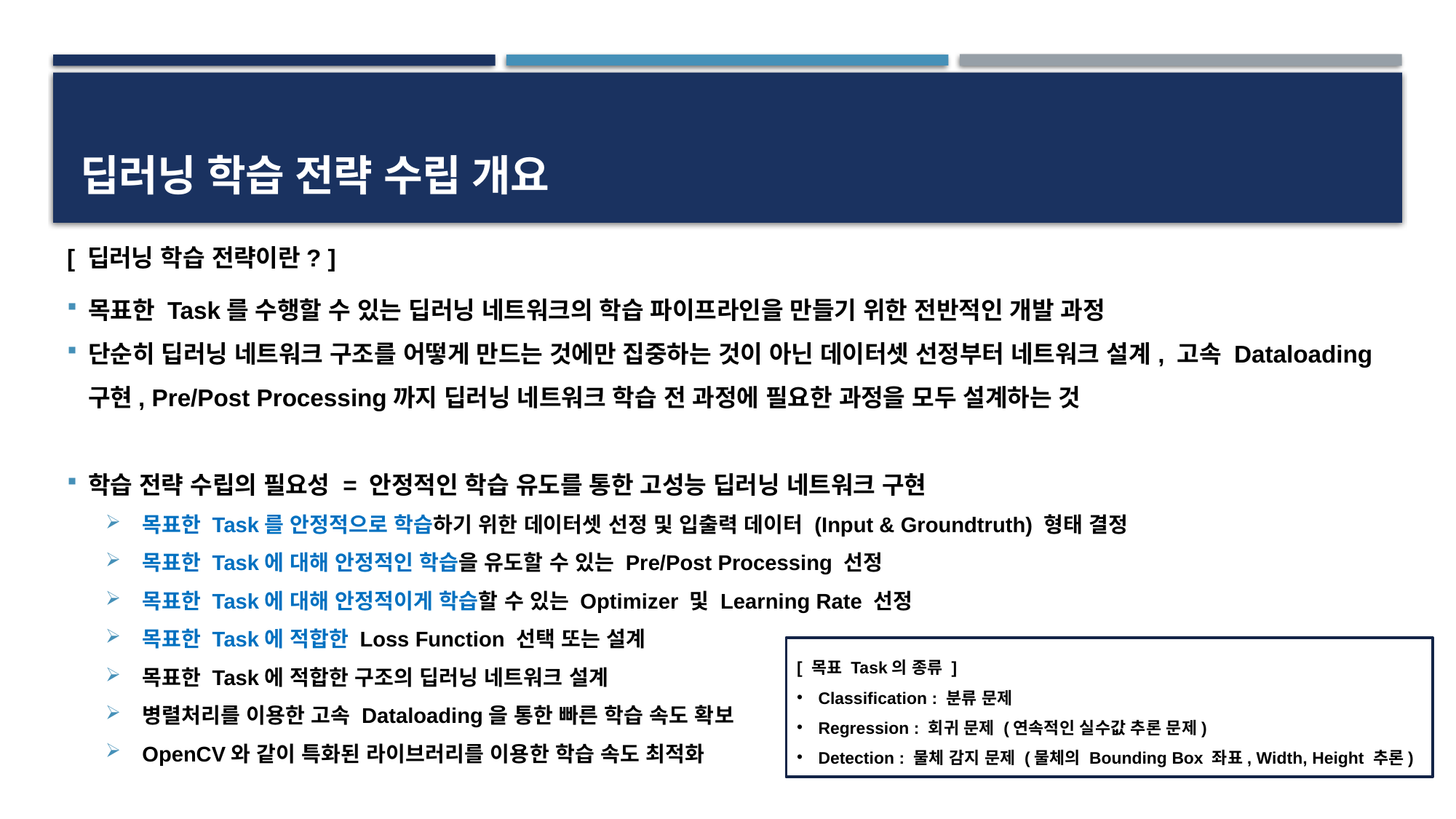

# 딥러닝 학습 전략 수립 개요
[ 딥러닝 학습 전략이란? ]
목표한 Task를 수행할 수 있는 딥러닝 네트워크의 학습 파이프라인을 만들기 위한 전반적인 개발 과정
단순히 딥러닝 네트워크 구조를 어떻게 만드는 것에만 집중하는 것이 아닌 데이터셋 선정부터 네트워크 설계, 고속 Dataloading 구현, Pre/Post Processing까지 딥러닝 네트워크 학습 전 과정에 필요한 과정을 모두 설계하는 것

학습 전략 수립의 필요성 = 안정적인 학습 유도를 통한 고성능 딥러닝 네트워크 구현
목표한 Task를 안정적으로 학습하기 위한 데이터셋 선정 및 입출력 데이터 (Input & Groundtruth) 형태 결정
목표한 Task에 대해 안정적인 학습을 유도할 수 있는 Pre/Post Processing 선정
목표한 Task에 대해 안정적이게 학습할 수 있는 Optimizer 및 Learning Rate 선정
목표한 Task에 적합한 Loss Function 선택 또는 설계
목표한 Task에 적합한 구조의 딥러닝 네트워크 설계
병렬처리를 이용한 고속 Dataloading을 통한 빠른 학습 속도 확보
OpenCV와 같이 특화된 라이브러리를 이용한 학습 속도 최적화
[ 목표 Task의 종류 ]
Classification : 분류 문제
Regression : 회귀 문제 (연속적인 실수값 추론 문제)
Detection : 물체 감지 문제 (물체의 Bounding Box 좌표, Width, Height 추론)